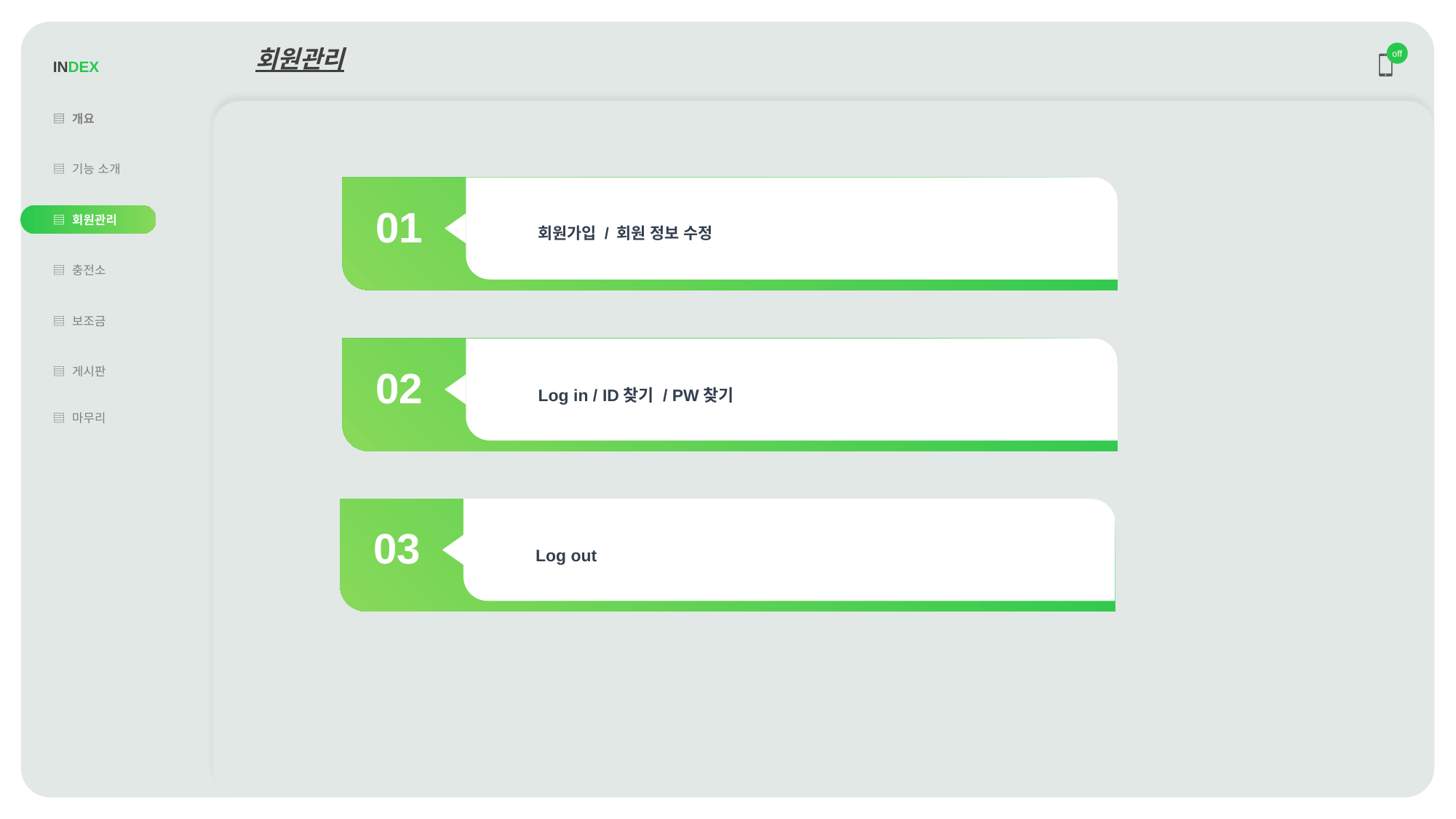

| INDEX |
| --- |
| ▤ 개요 |
| ▤ 기능 소개 |
| ▤ 회원관리 |
| ▤ 충전소 |
| ▤ 보조금 |
| ▤ 게시판 |
| ▤ 마무리 |
|  |
회원관리
off

01
회원가입 / 회원 정보 수정

02
Log in / ID찾기 / PW찾기

03
Log out